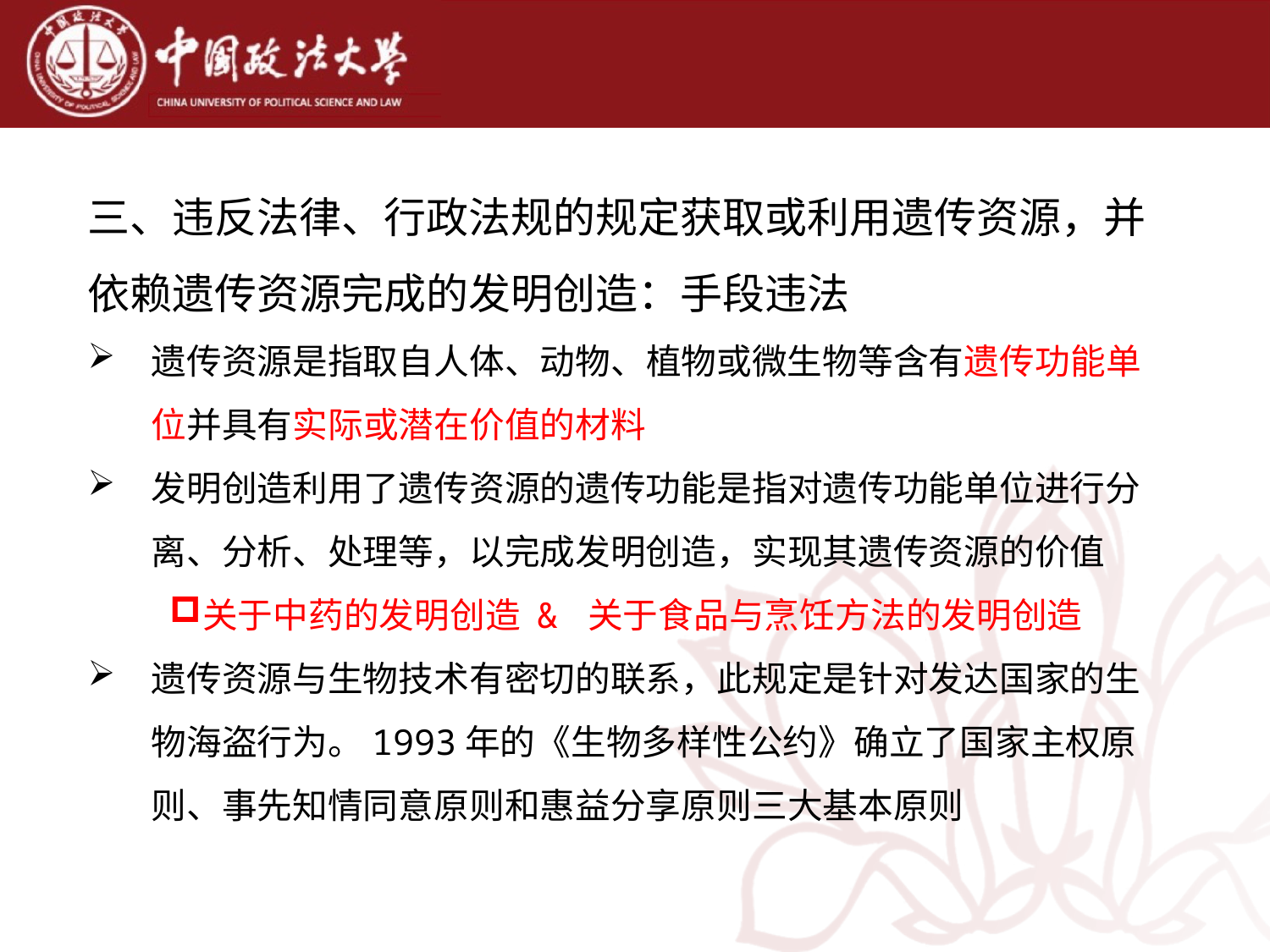

三、违反法律、行政法规的规定获取或利用遗传资源，并依赖遗传资源完成的发明创造：手段违法
遗传资源是指取自人体、动物、植物或微生物等含有遗传功能单位并具有实际或潜在价值的材料
发明创造利用了遗传资源的遗传功能是指对遗传功能单位进行分离、分析、处理等，以完成发明创造，实现其遗传资源的价值
关于中药的发明创造 & 关于食品与烹饪方法的发明创造
遗传资源与生物技术有密切的联系，此规定是针对发达国家的生物海盗行为。1993年的《生物多样性公约》确立了国家主权原则、事先知情同意原则和惠益分享原则三大基本原则